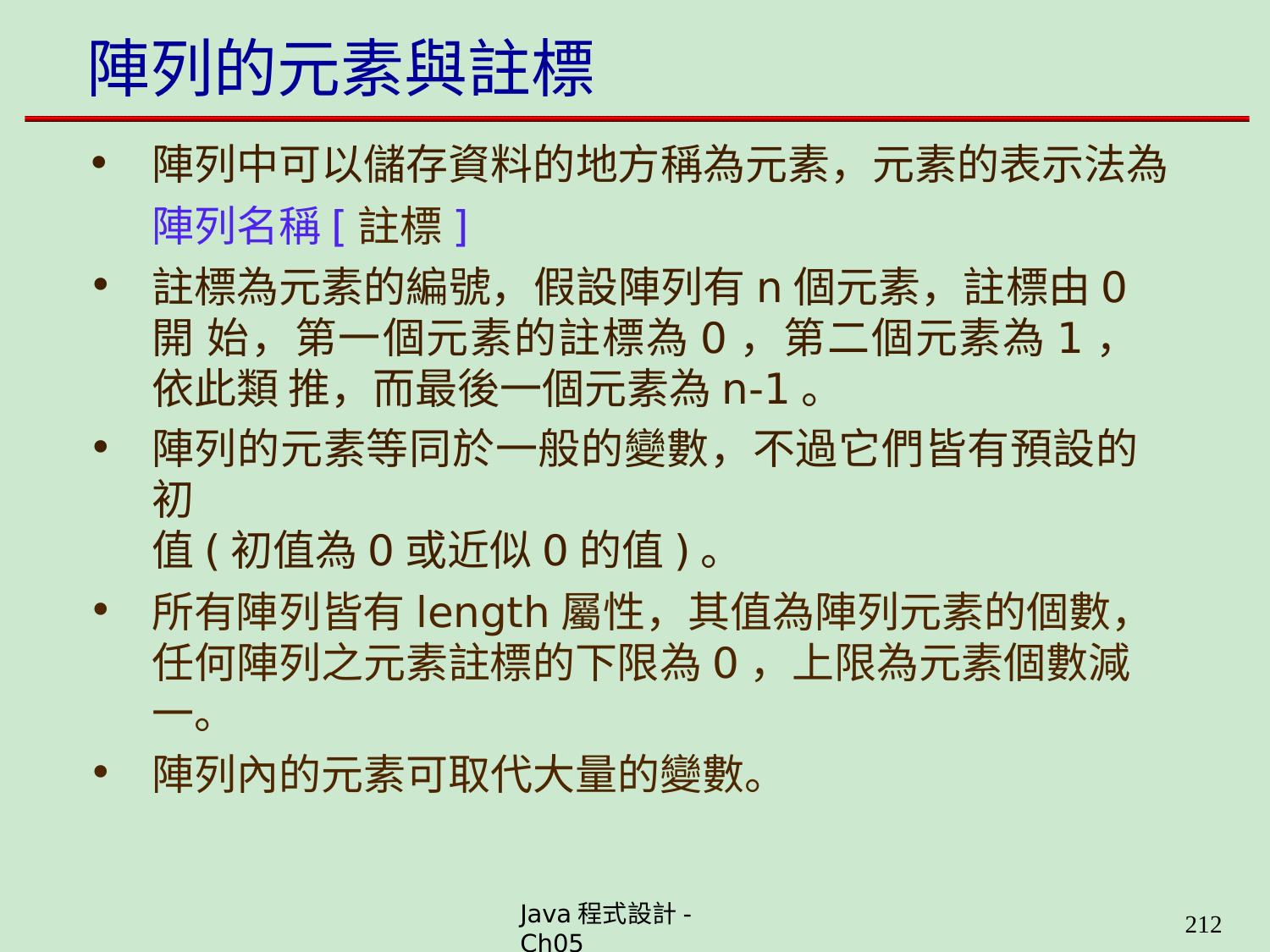

# 陣列的元素與註標
陣列中可以儲存資料的地方稱為元素，元素的表示法為 陣列名稱[註標]
註標為元素的編號，假設陣列有n個元素，註標由0開 始，第一個元素的註標為0，第二個元素為1，依此類 推，而最後一個元素為n-1。
陣列的元素等同於一般的變數，不過它們皆有預設的初
值(初值為0或近似0的值)。
所有陣列皆有length屬性，其值為陣列元素的個數，  任何陣列之元素註標的下限為0，上限為元素個數減一。
陣列內的元素可取代大量的變數。
Java程式設計-Ch05
212